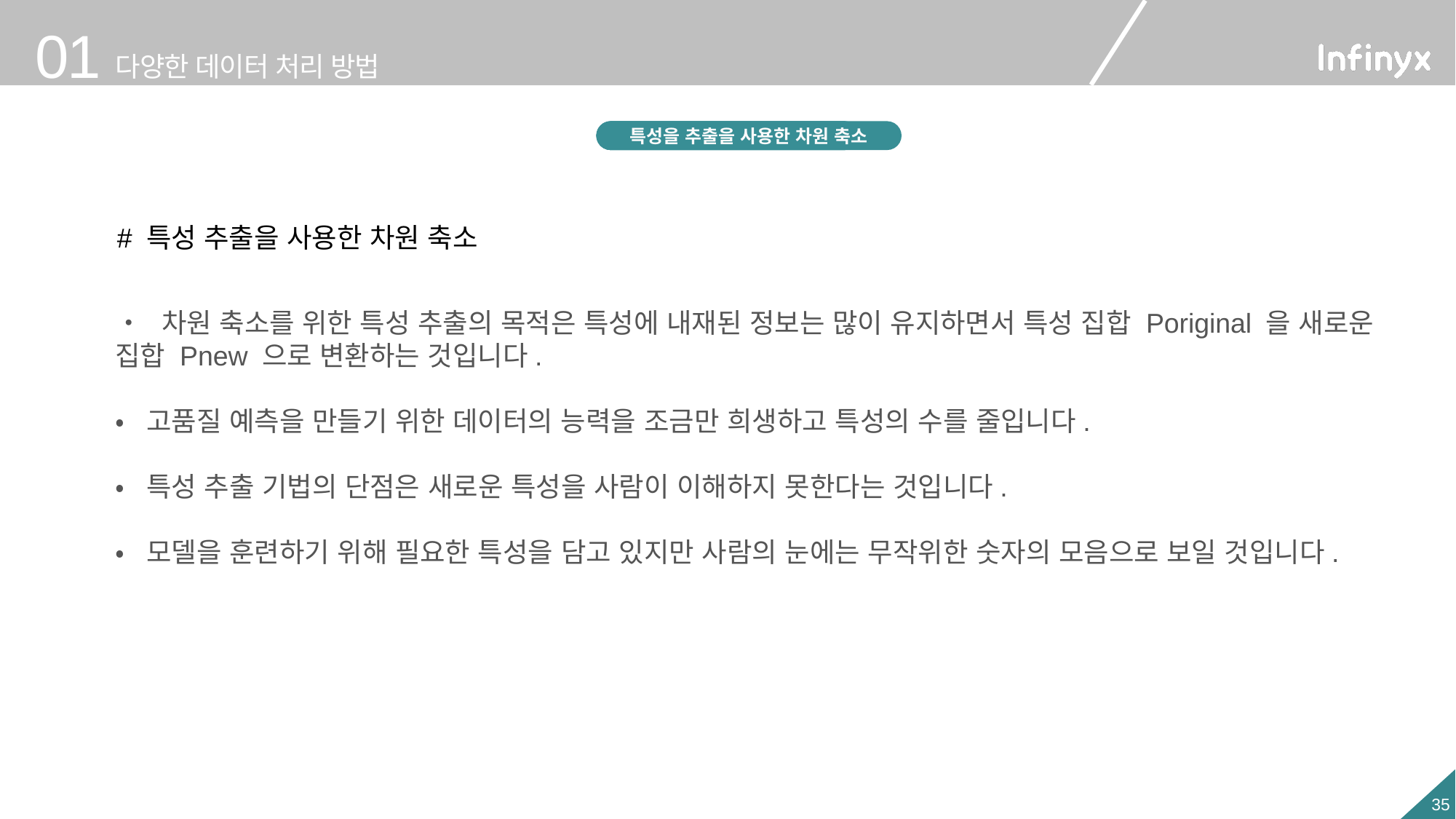

특성을 추출을 사용한 차원 축소
개요
데이터 차원 축소
# 특성 추출을 사용한 차원 축소
•  차원 축소를 위한 특성 추출의 목적은 특성에 내재된 정보는 많이 유지하면서 특성 집합 Poriginal 을 새로운 집합 Pnew 으로 변환하는 것입니다.
•  고품질 예측을 만들기 위한 데이터의 능력을 조금만 희생하고 특성의 수를 줄입니다.
•  특성 추출 기법의 단점은 새로운 특성을 사람이 이해하지 못한다는 것입니다.
•  모델을 훈련하기 위해 필요한 특성을 담고 있지만 사람의 눈에는 무작위한 숫자의 모음으로 보일 것입니다.